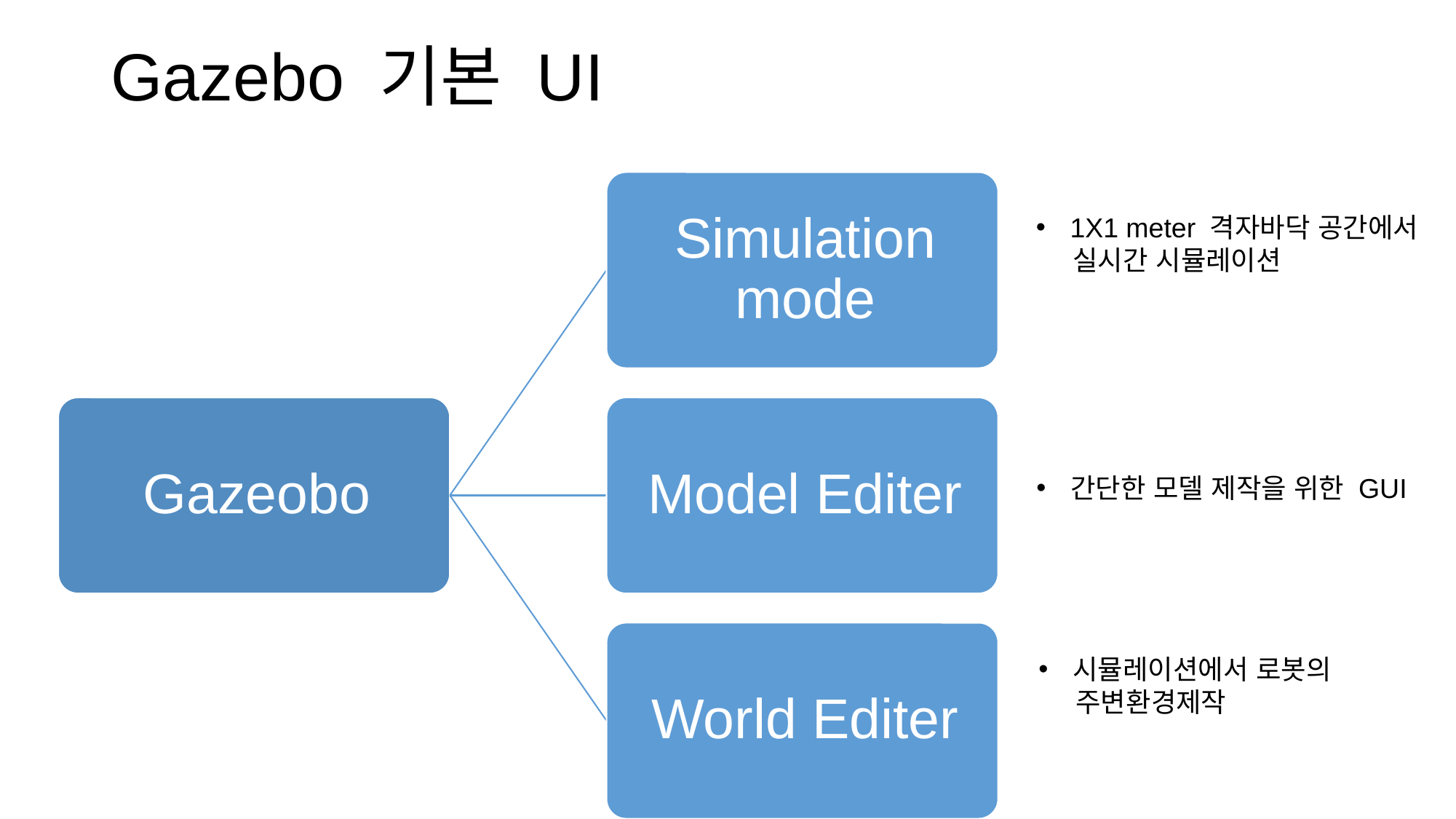

# Gazebo 기본 UI
Gazeobo

Simulation mode

Model Editer

World Editer
1X1 meter 격자바닥 공간에서
    실시간 시뮬레이션
간단한 모델 제작을 위한 GUI
시뮬레이션에서 로봇의
    주변환경제작